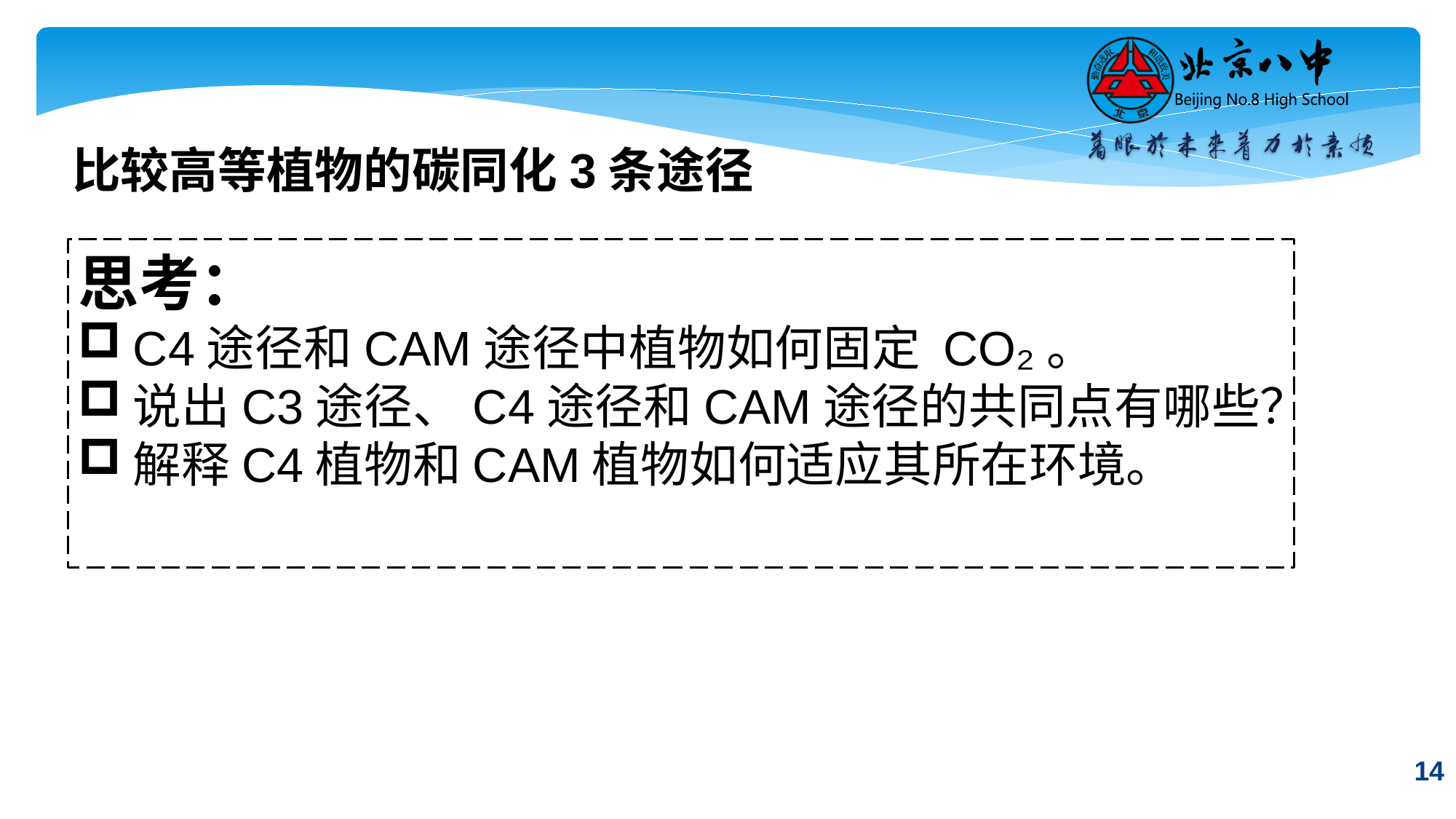

比较高等植物的碳同化3条途径
思考：
C4途径和CAM途径中植物如何固定 CO₂。
说出C3途径、C4途径和CAM途径的共同点有哪些？
解释C4植物和CAM植物如何适应其所在环境。
14